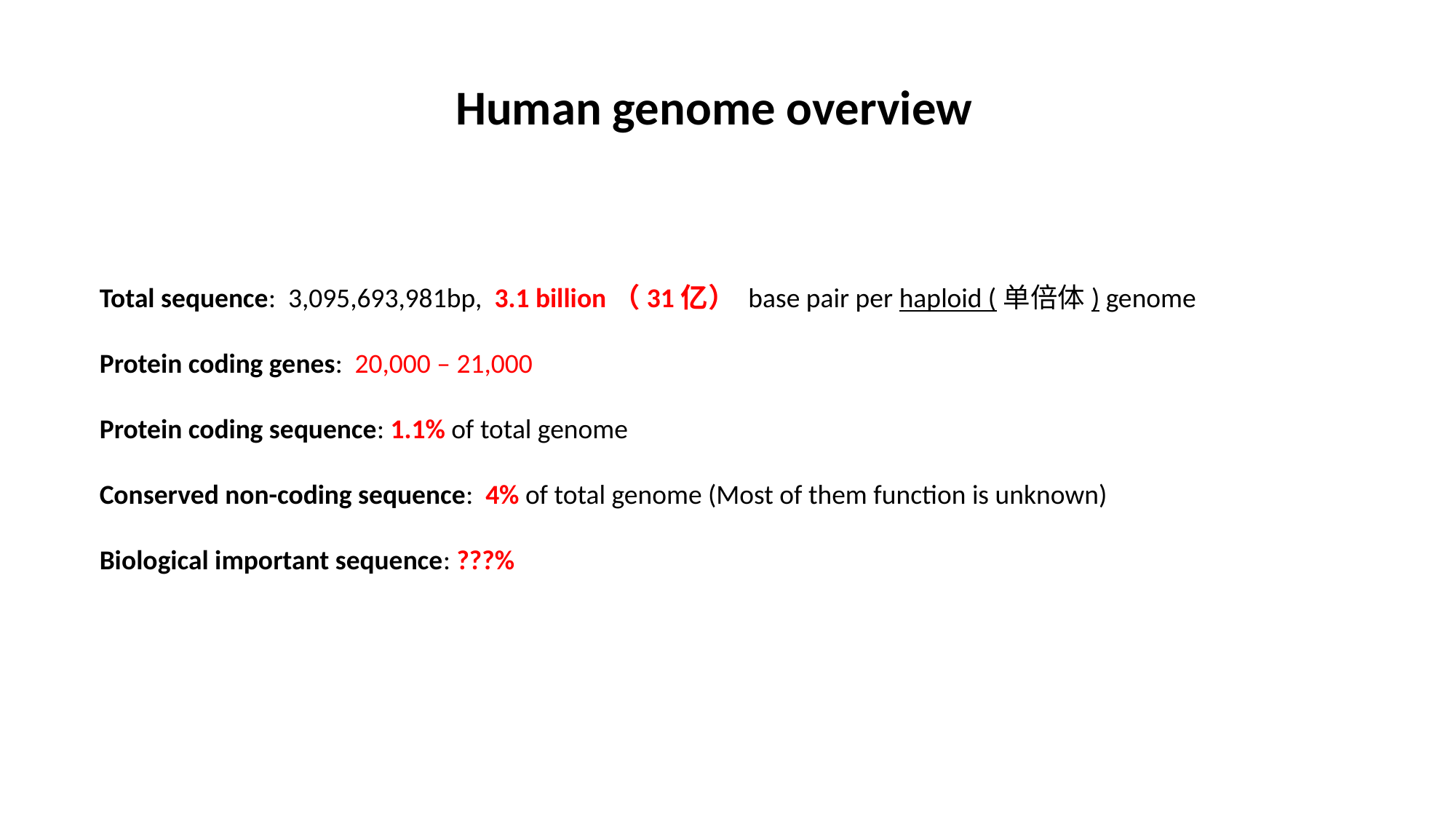

Human genome overview
Total sequence:  3,095,693,981bp,  3.1 billion（31亿） base pair per haploid (单倍体) genome

Protein coding genes:  20,000 – 21,000

Protein coding sequence: 1.1% of total genome

Conserved non-coding sequence:  4% of total genome (Most of them function is unknown)

Biological important sequence: ???%